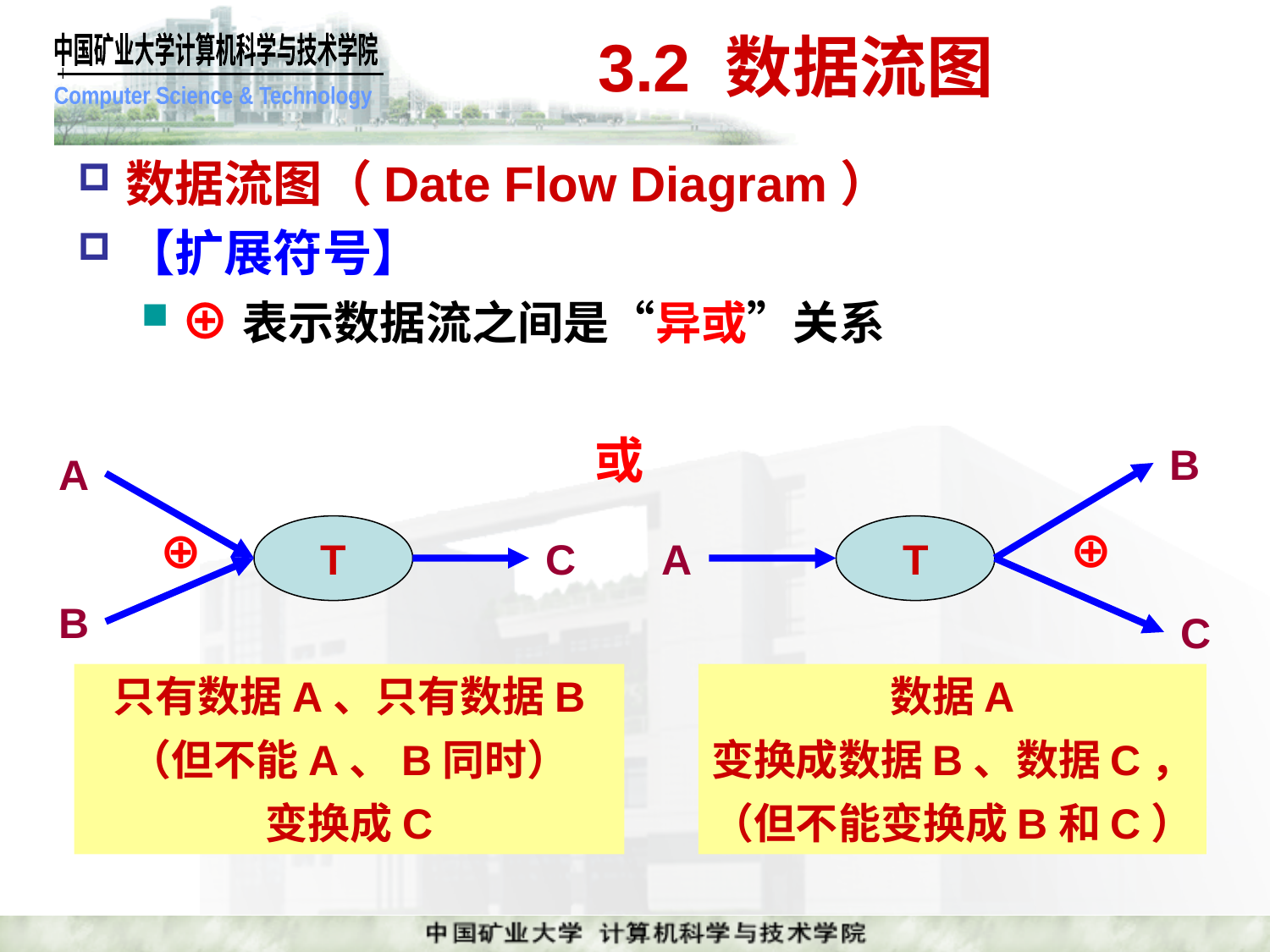

# 3.2 数据流图
数据流图（Date Flow Diagram）
【扩展符号】
⊕表示数据流之间是“异或”关系

或
B
A
⊕
⊕
T
T
C
A
B
C
只有数据A、只有数据B
（但不能A、B同时）
变换成C
数据A
变换成数据B、数据C，
（但不能变换成B和C）
32